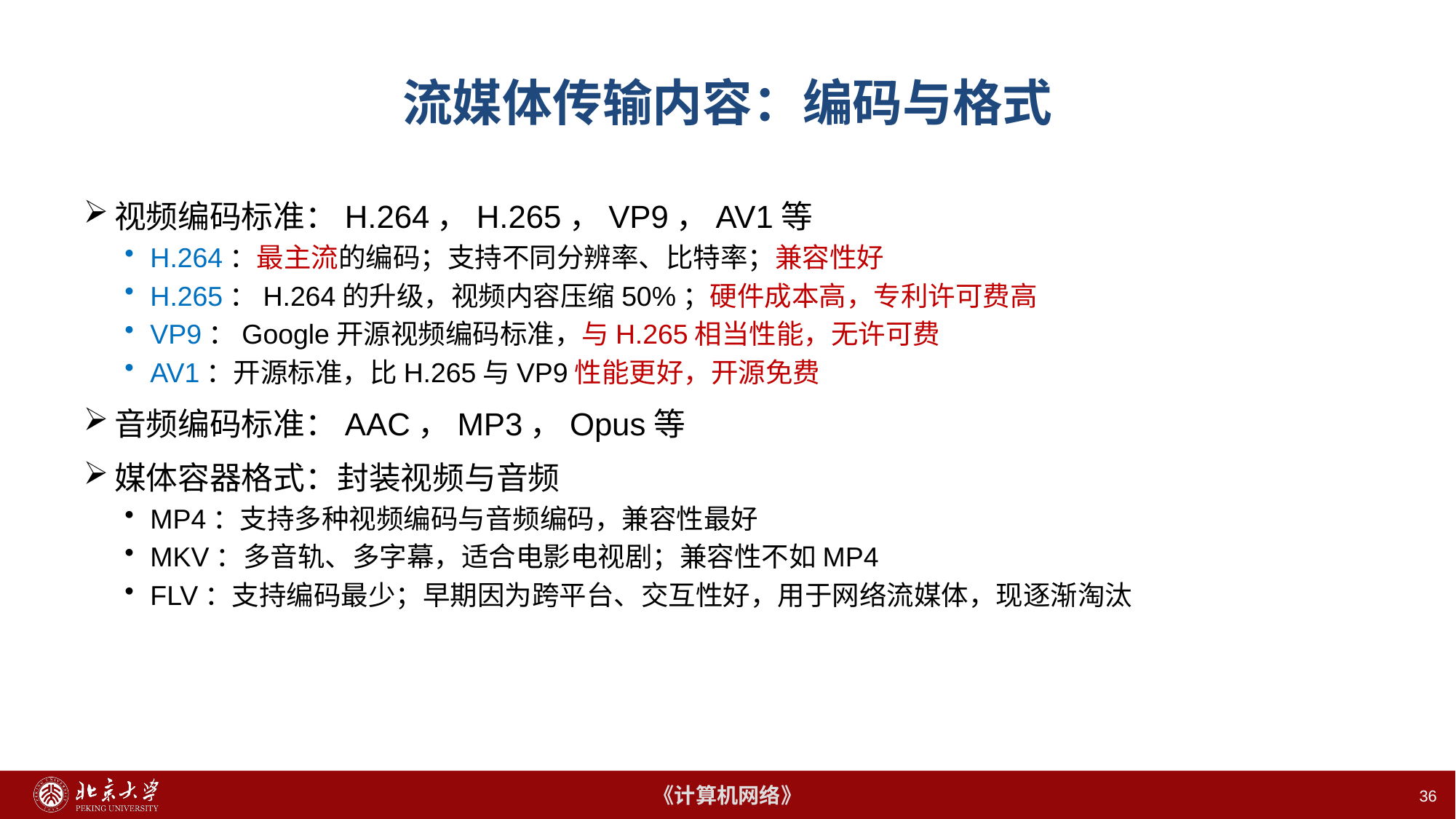

# 流媒体传输内容：编码与格式
视频编码标准：H.264，H.265，VP9，AV1等
H.264：最主流的编码；支持不同分辨率、比特率；兼容性好
H.265：H.264的升级，视频内容压缩50%；硬件成本高，专利许可费高
VP9：Google开源视频编码标准，与H.265相当性能，无许可费
AV1：开源标准，比H.265与VP9性能更好，开源免费
音频编码标准：AAC，MP3，Opus等
媒体容器格式：封装视频与音频
MP4：支持多种视频编码与音频编码，兼容性最好
MKV：多音轨、多字幕，适合电影电视剧；兼容性不如MP4
FLV：支持编码最少；早期因为跨平台、交互性好，用于网络流媒体，现逐渐淘汰

36